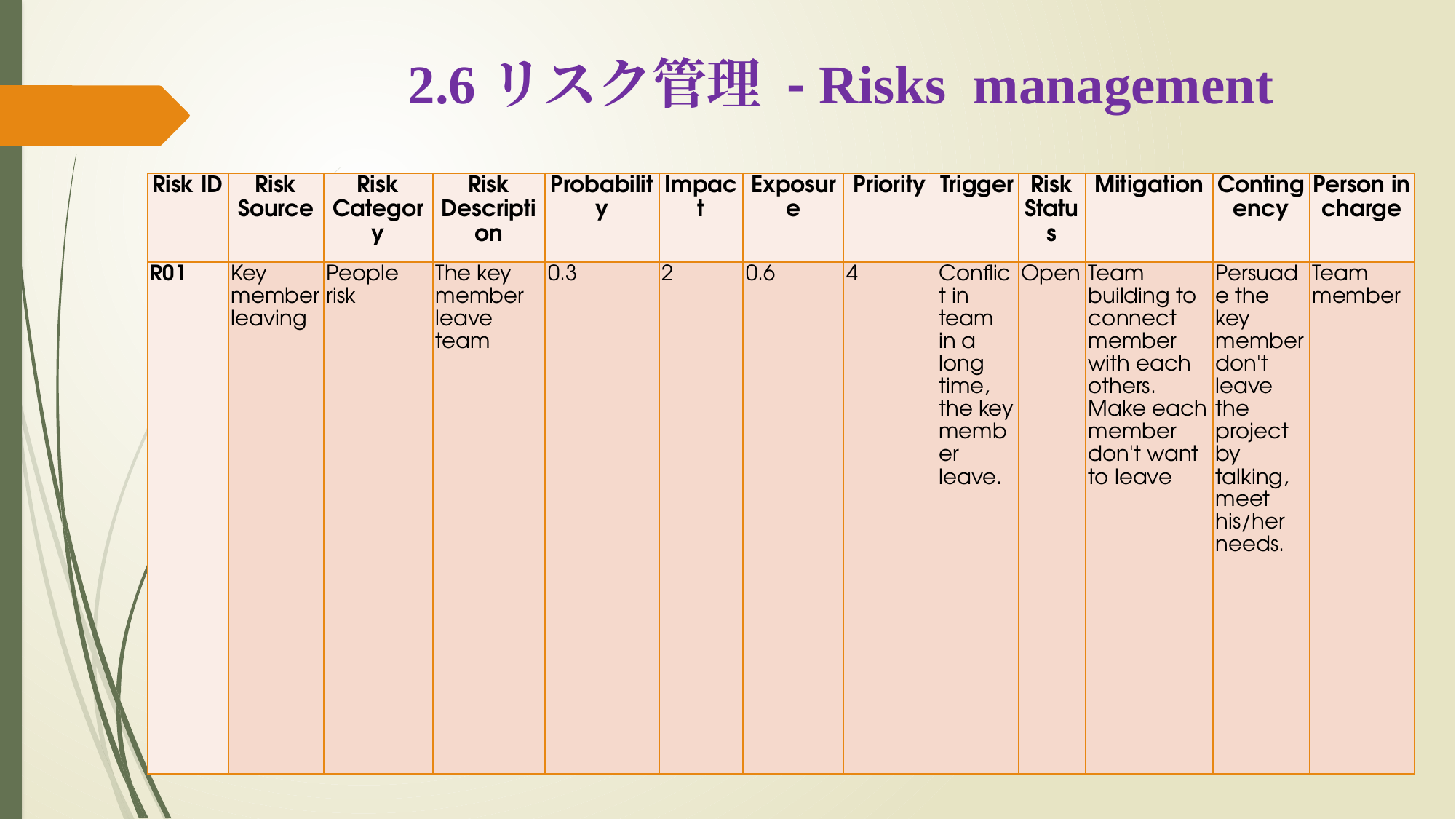

# 2.6リスク管理 - Risks  management
| Risk ID | Risk Source | Risk Category | Risk Description | Probability | Impact | Exposure | Priority | Trigger | Risk Status | Mitigation | Contingency | Person in charge |
| --- | --- | --- | --- | --- | --- | --- | --- | --- | --- | --- | --- | --- |
| R01 | Key member leaving | People risk | The key member leave team | 0.3 | 2 | 0.6 | 4 | Conflict in team in a long time, the key member leave. | Open | Team building to connect member with each others. Make each member don't want to leave | Persuade the key member don't leave the project by talking, meet his/her needs. | Team member |